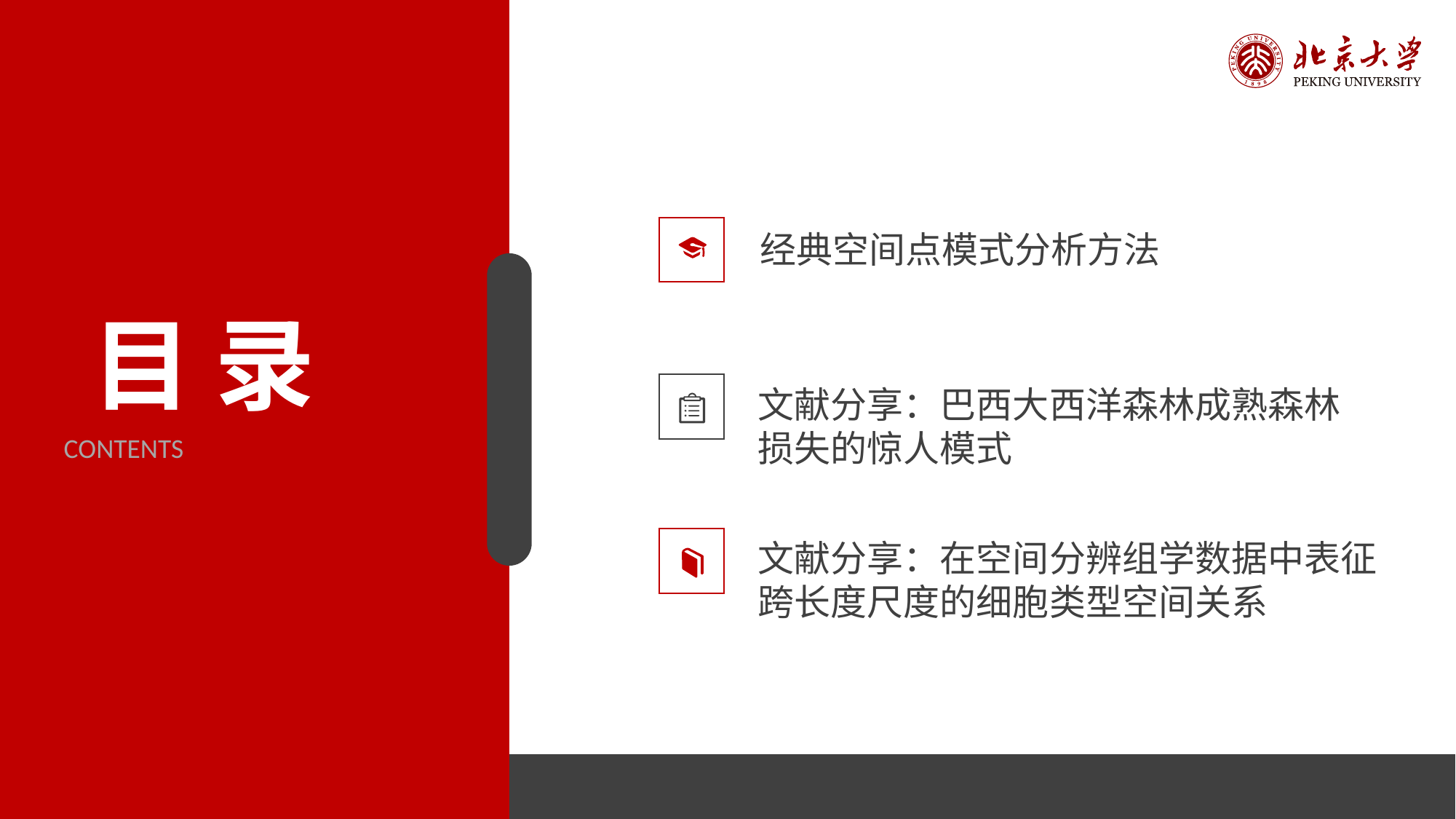

经典空间点模式分析方法

目 录

文献分享：巴西大西洋森林成熟森林损失的惊人模式

CONTENTS

文献分享：在空间分辨组学数据中表征跨长度尺度的细胞类型空间关系